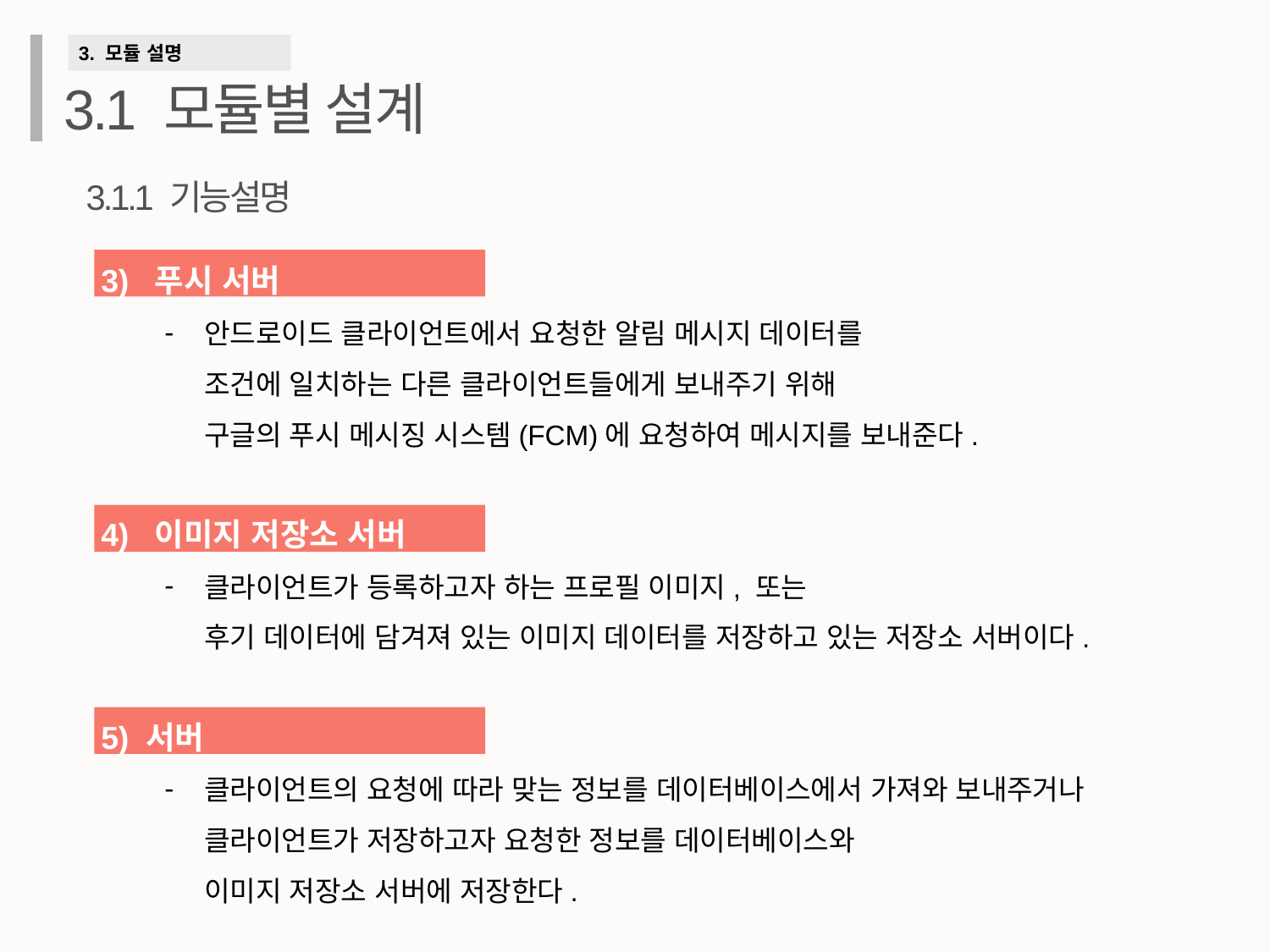

3. 모듈 설명

3.1 모듈별 설계
3.1.1 기능설명
3)  푸시 서버
안드로이드 클라이언트에서 요청한 알림 메시지 데이터를
조건에 일치하는 다른 클라이언트들에게 보내주기 위해
구글의 푸시 메시징 시스템(FCM)에 요청하여 메시지를 보내준다.

4)  이미지 저장소 서버
클라이언트가 등록하고자 하는 프로필 이미지, 또는
후기 데이터에 담겨져 있는 이미지 데이터를 저장하고 있는 저장소 서버이다.

5) 서버
클라이언트의 요청에 따라 맞는 정보를 데이터베이스에서 가져와 보내주거나
클라이언트가 저장하고자 요청한 정보를 데이터베이스와
이미지 저장소 서버에 저장한다.